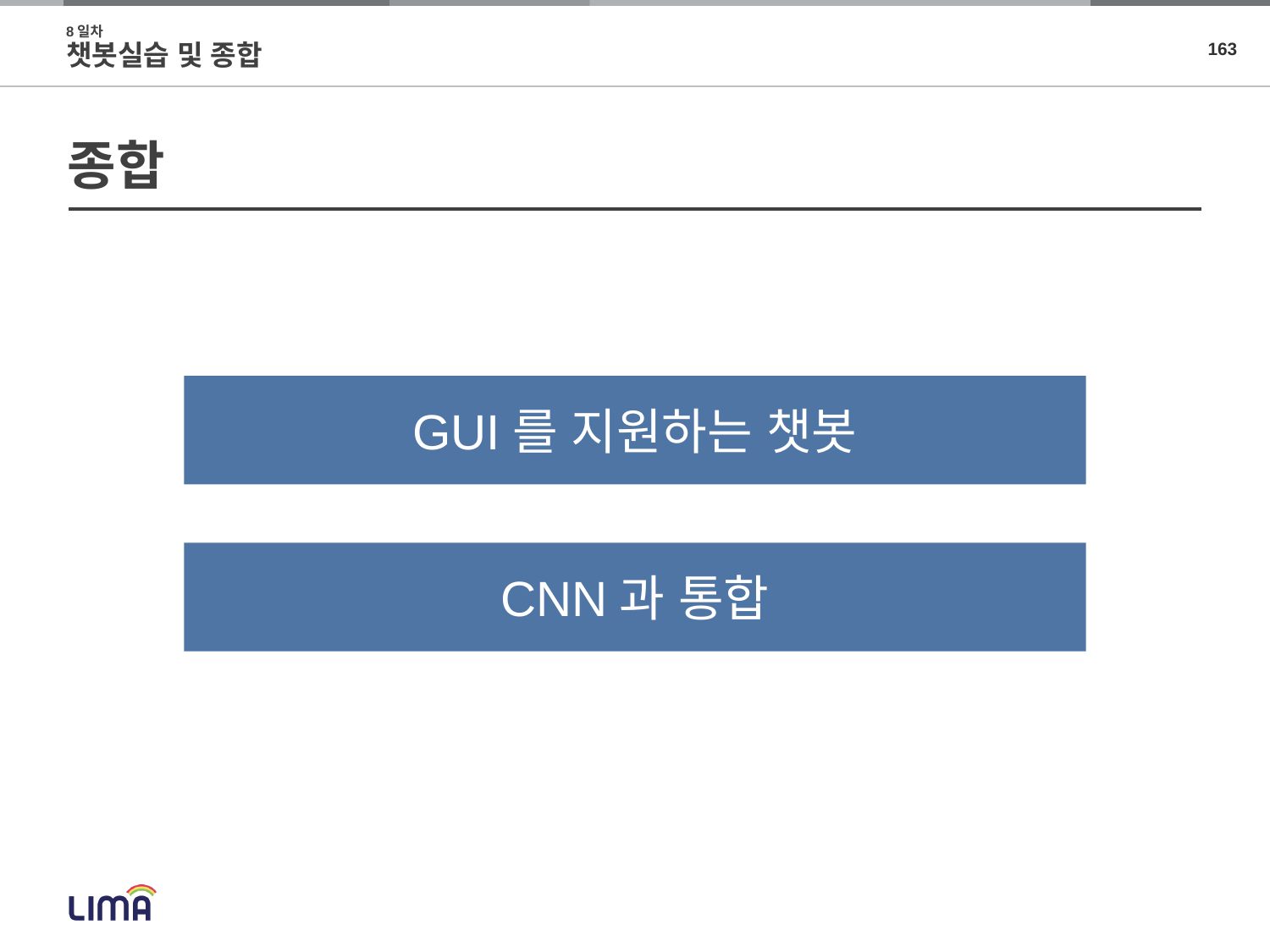

8일차
챗봇실습 및 종합
# 종합
GUI를 지원하는 챗봇
CNN과 통합